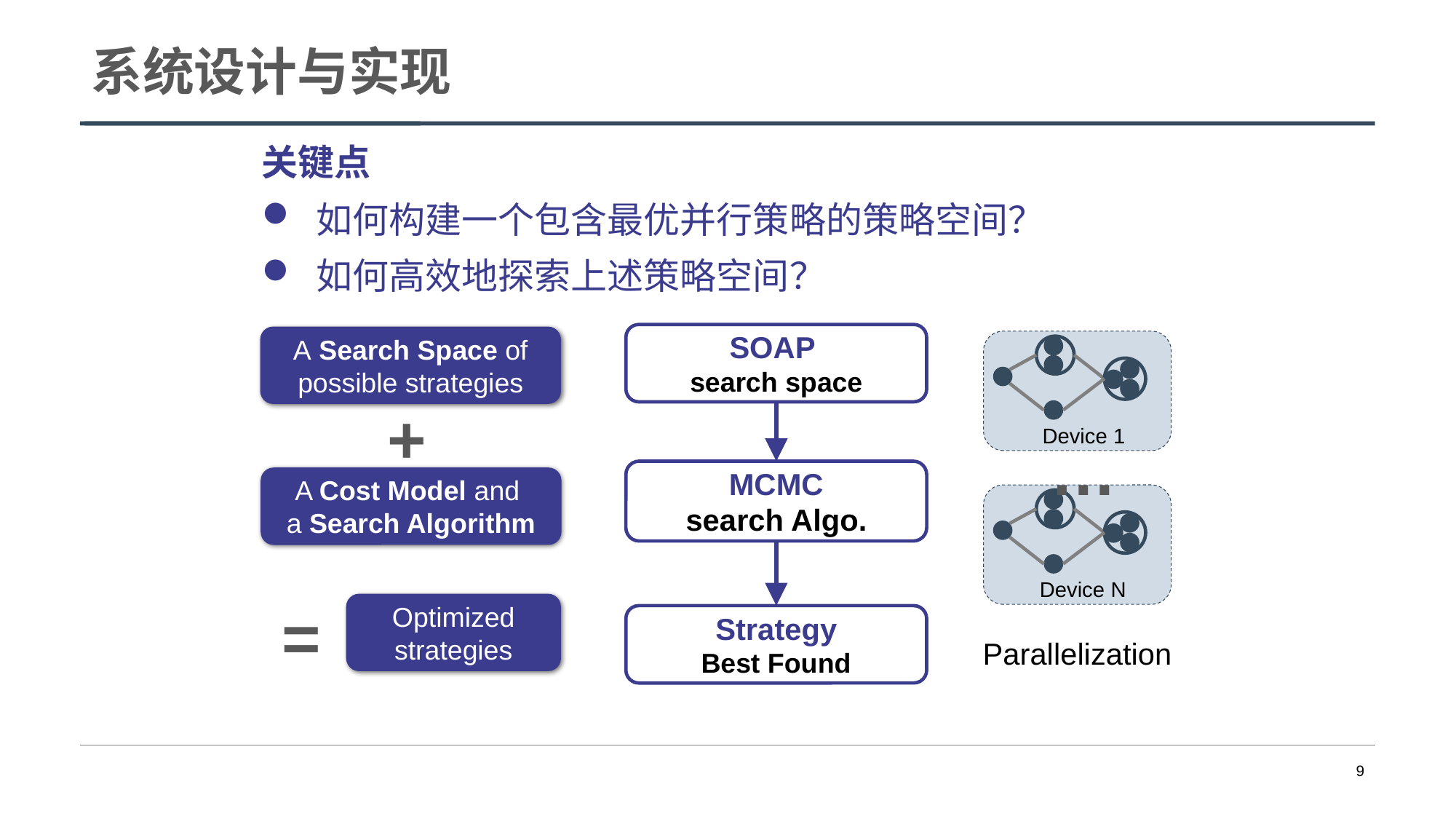

关键点
如何构建一个包含最优并行策略的策略空间？
如何高效地探索上述策略空间？
SOAP
search space
A Search Space of possible strategies
+
A Cost Model and
a Search Algorithm
=
Optimized
strategies

Device 1
…

Device N
MCMC
search Algo.
Strategy
Best Found
Parallelization
9